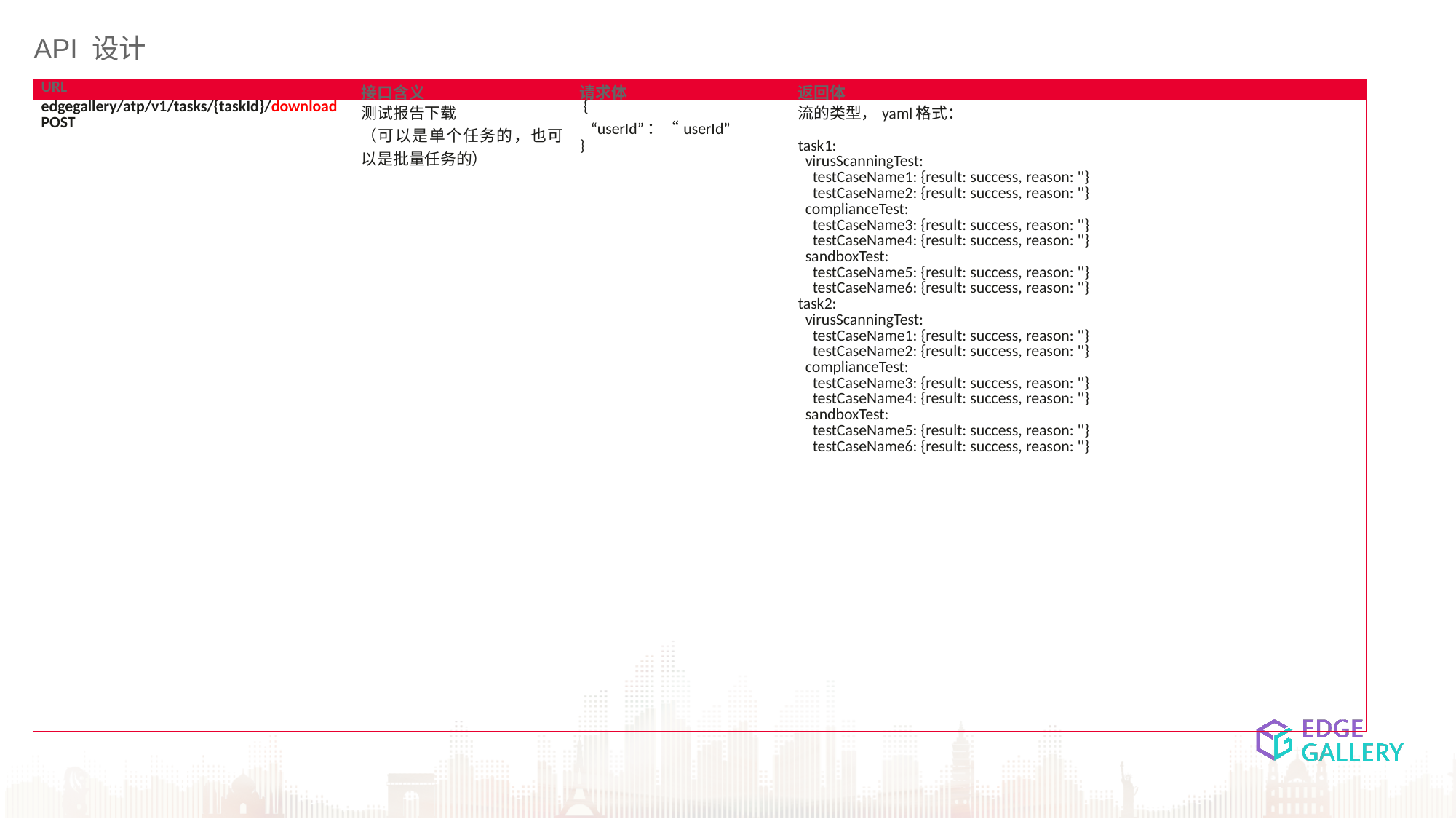

API 设计
| URL | 接口含义 | 请求体 | 返回体 |
| --- | --- | --- | --- |
| edgegallery/atp/v1/tasks/{taskId}/download POST | 测试报告下载 （可以是单个任务的，也可以是批量任务的） | { “userId”：“userId” } | 流的类型，yaml格式： task1: virusScanningTest: testCaseName1: {result: success, reason: ''} testCaseName2: {result: success, reason: ''} complianceTest: testCaseName3: {result: success, reason: ''} testCaseName4: {result: success, reason: ''} sandboxTest: testCaseName5: {result: success, reason: ''} testCaseName6: {result: success, reason: ''} task2: virusScanningTest: testCaseName1: {result: success, reason: ''} testCaseName2: {result: success, reason: ''} complianceTest: testCaseName3: {result: success, reason: ''} testCaseName4: {result: success, reason: ''} sandboxTest: testCaseName5: {result: success, reason: ''} testCaseName6: {result: success, reason: ''} |